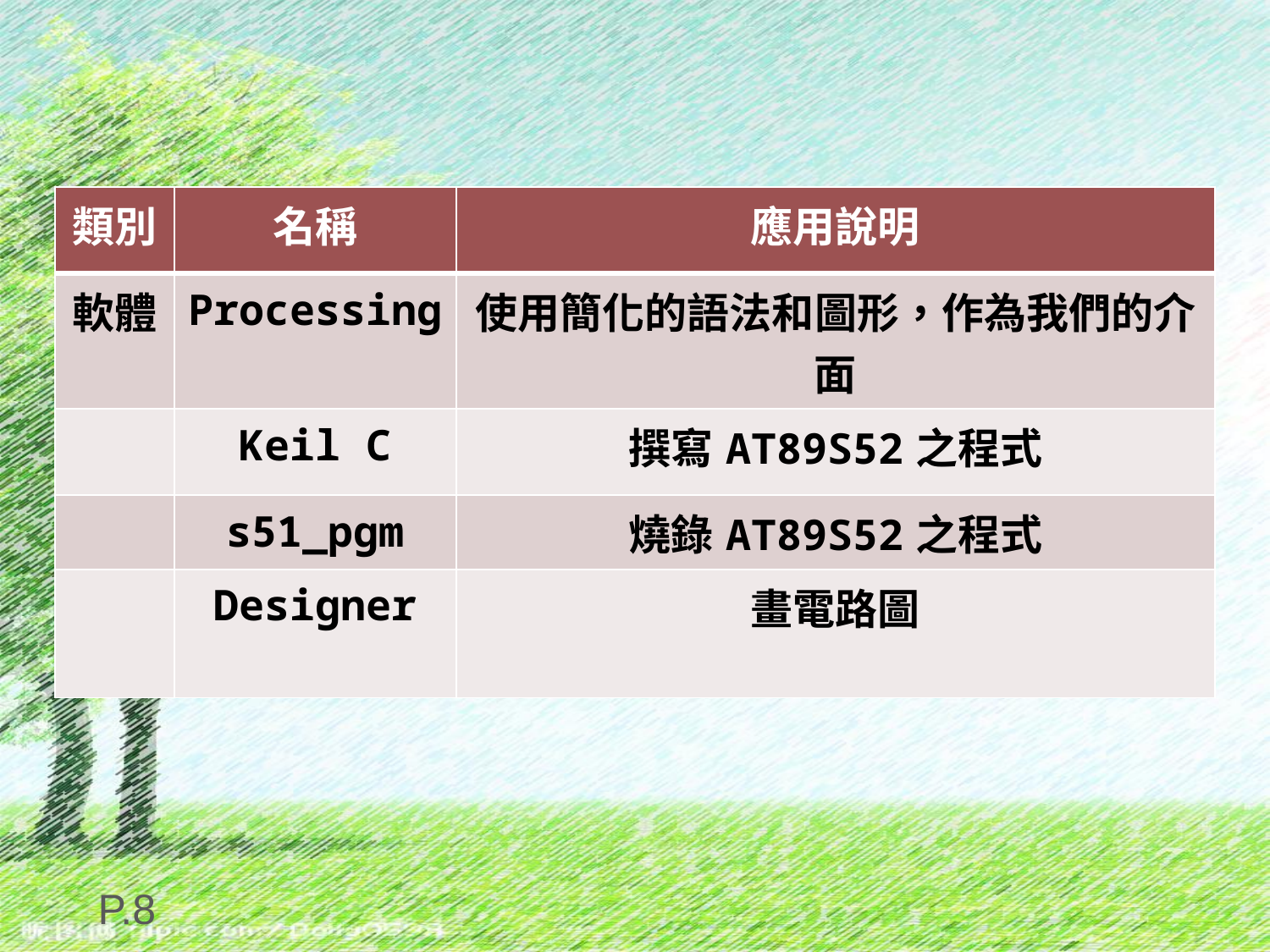

| 類別 | 名稱 | 應用說明 |
| --- | --- | --- |
| 軟體 | Processing | 使用簡化的語法和圖形，作為我們的介面 |
|  | Keil C | 撰寫AT89S52之程式 |
|  | s51\_pgm | 燒錄AT89S52之程式 |
|  | Designer | 畫電路圖 |
P.8